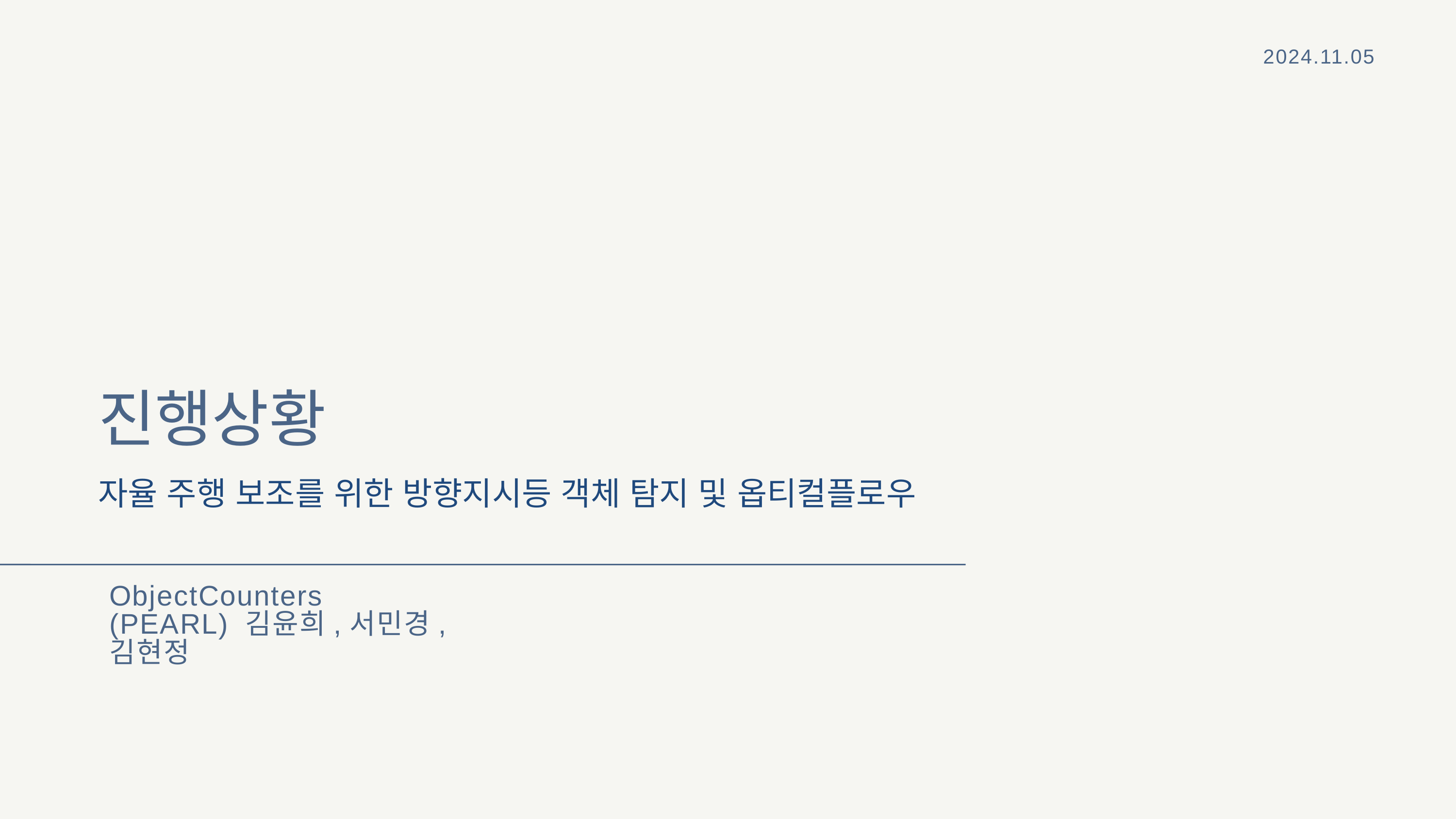

2024.11.05
진행상황
자율 주행 보조를 위한 방향지시등 객체 탐지 및 옵티컬플로우

ObjectCounters
(PEARL) 김윤희,서민경,김현정